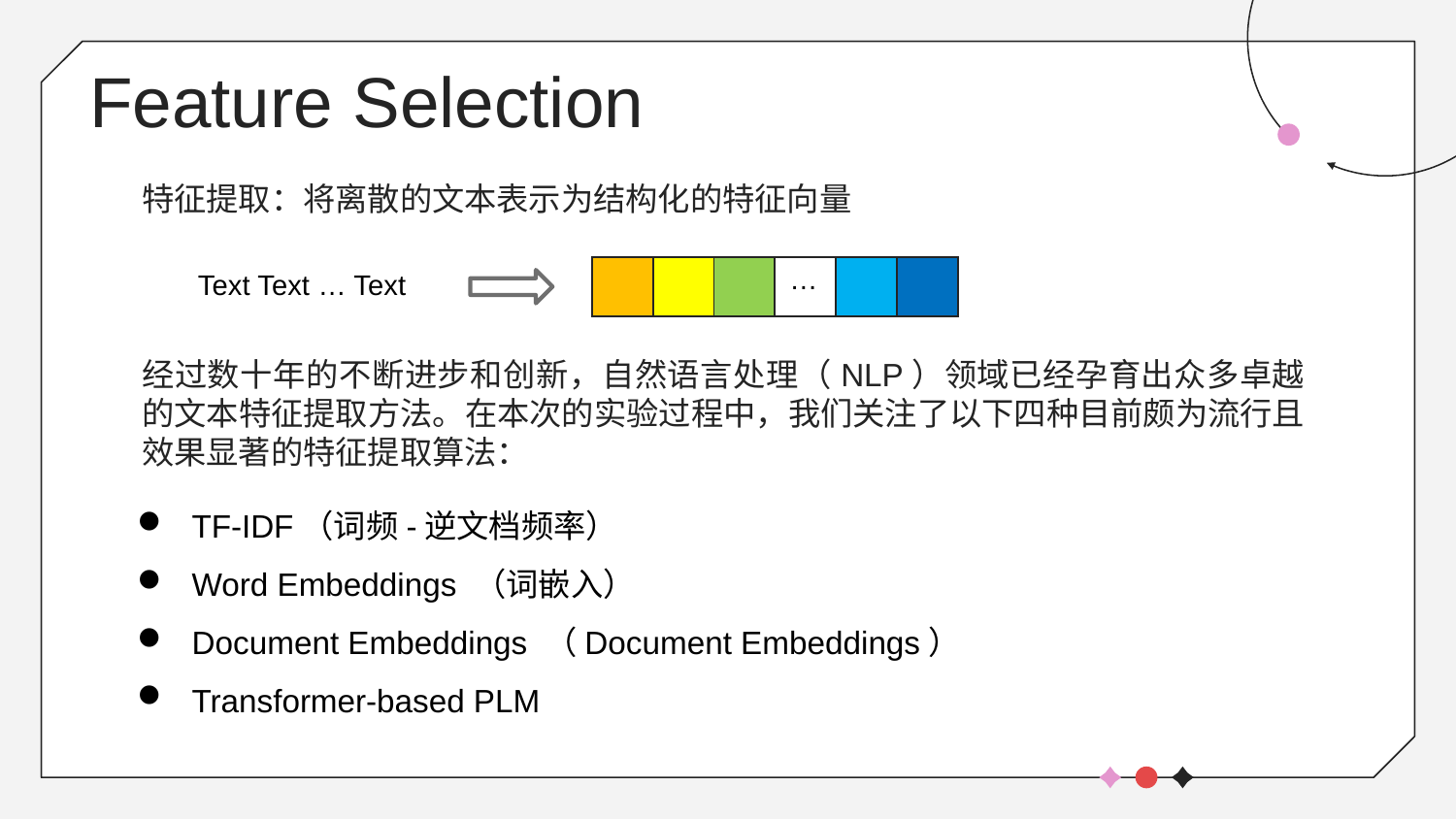

Feature Selection
特征提取：将离散的文本表示为结构化的特征向量
|  |  |  | … |  |  |
| --- | --- | --- | --- | --- | --- |
Text Text … Text

经过数十年的不断进步和创新，自然语言处理（NLP）领域已经孕育出众多卓越的文本特征提取方法。在本次的实验过程中，我们关注了以下四种目前颇为流行且效果显著的特征提取算法：
TF-IDF（词频-逆文档频率）
Word Embeddings （词嵌入）
Document Embeddings （Document Embeddings）
Transformer-based PLM